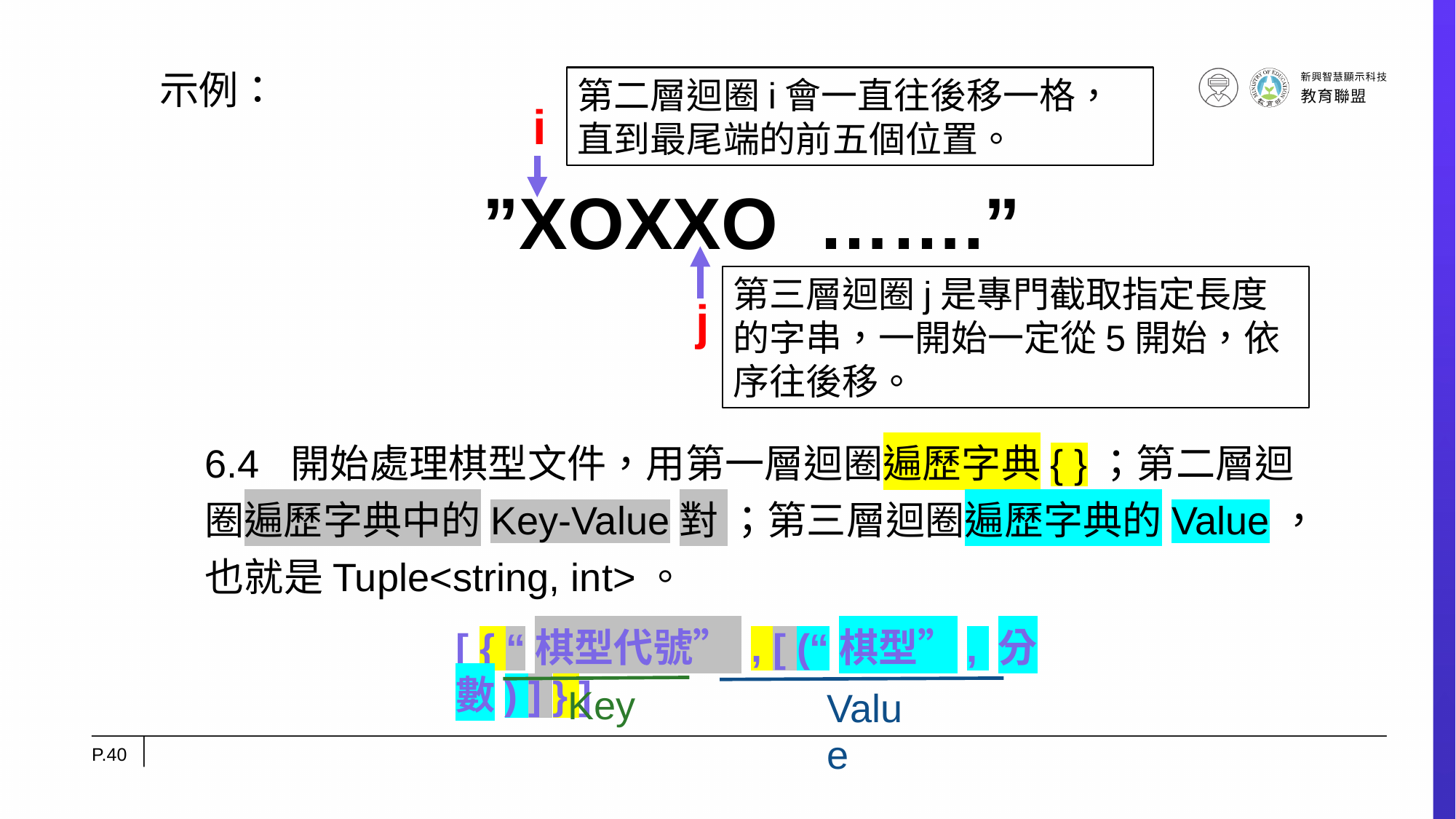

示例：
第二層迴圈i會一直往後移一格，直到最尾端的前五個位置。
i
”XOXXO  …….”
第三層迴圈j是專門截取指定長度的字串，一開始一定從5開始，依序往後移。
j
6.4  開始處理棋型文件，用第一層迴圈遍歷字典{ }；第二層迴圈遍歷字典中的Key-Value對 ；第三層迴圈遍歷字典的Value，也就是Tuple<string, int>。
[ { “棋型代號” , [ (“棋型”, 分數) ] } ]
Key
Value
P.40